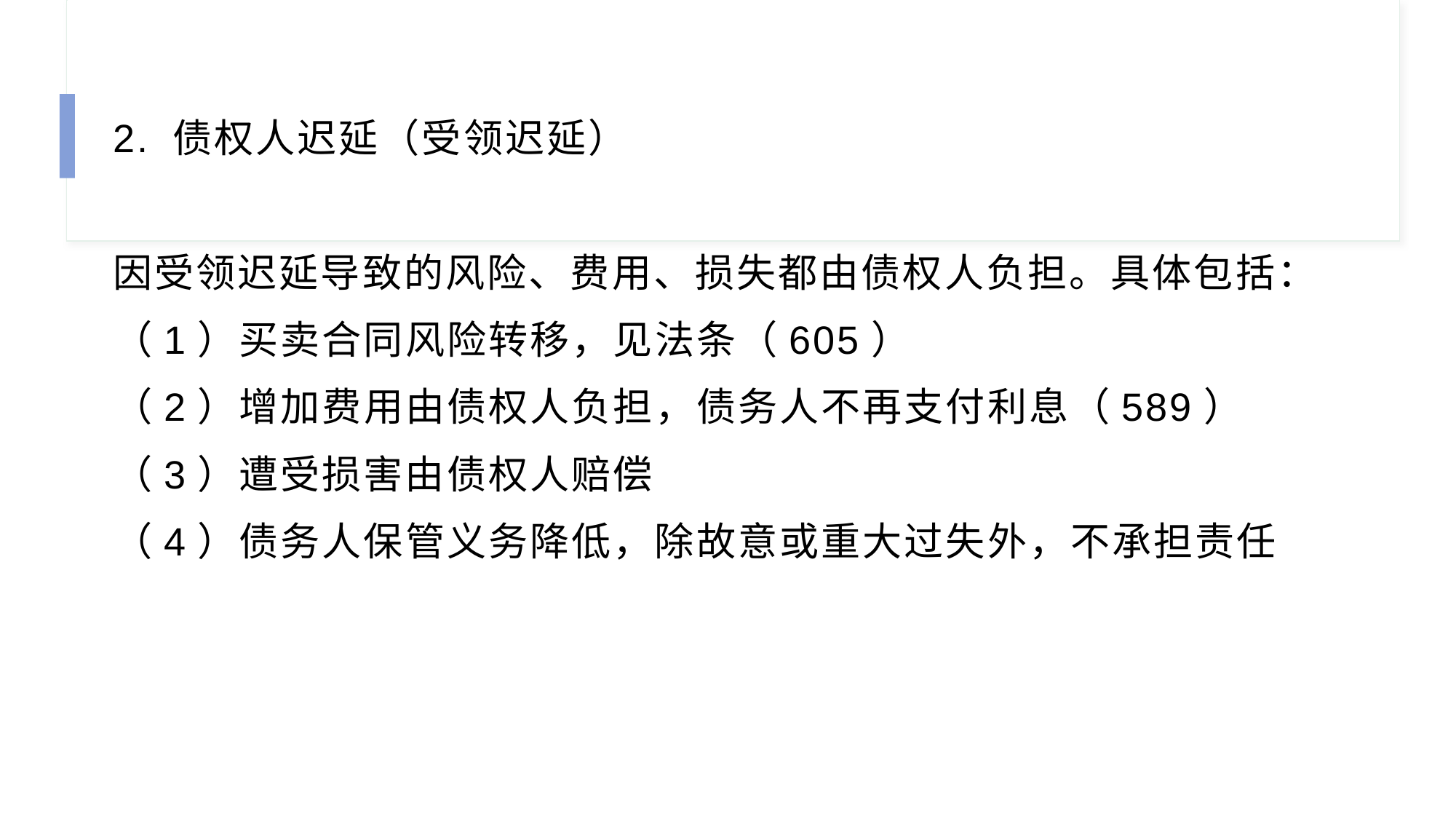

2. 债权人迟延（受领迟延）

因受领迟延导致的风险、费用、损失都由债权人负担。具体包括：
（1）买卖合同风险转移，见法条（605）
（2）增加费用由债权人负担，债务人不再支付利息（589）
（3）遭受损害由债权人赔偿
（4）债务人保管义务降低，除故意或重大过失外，不承担责任